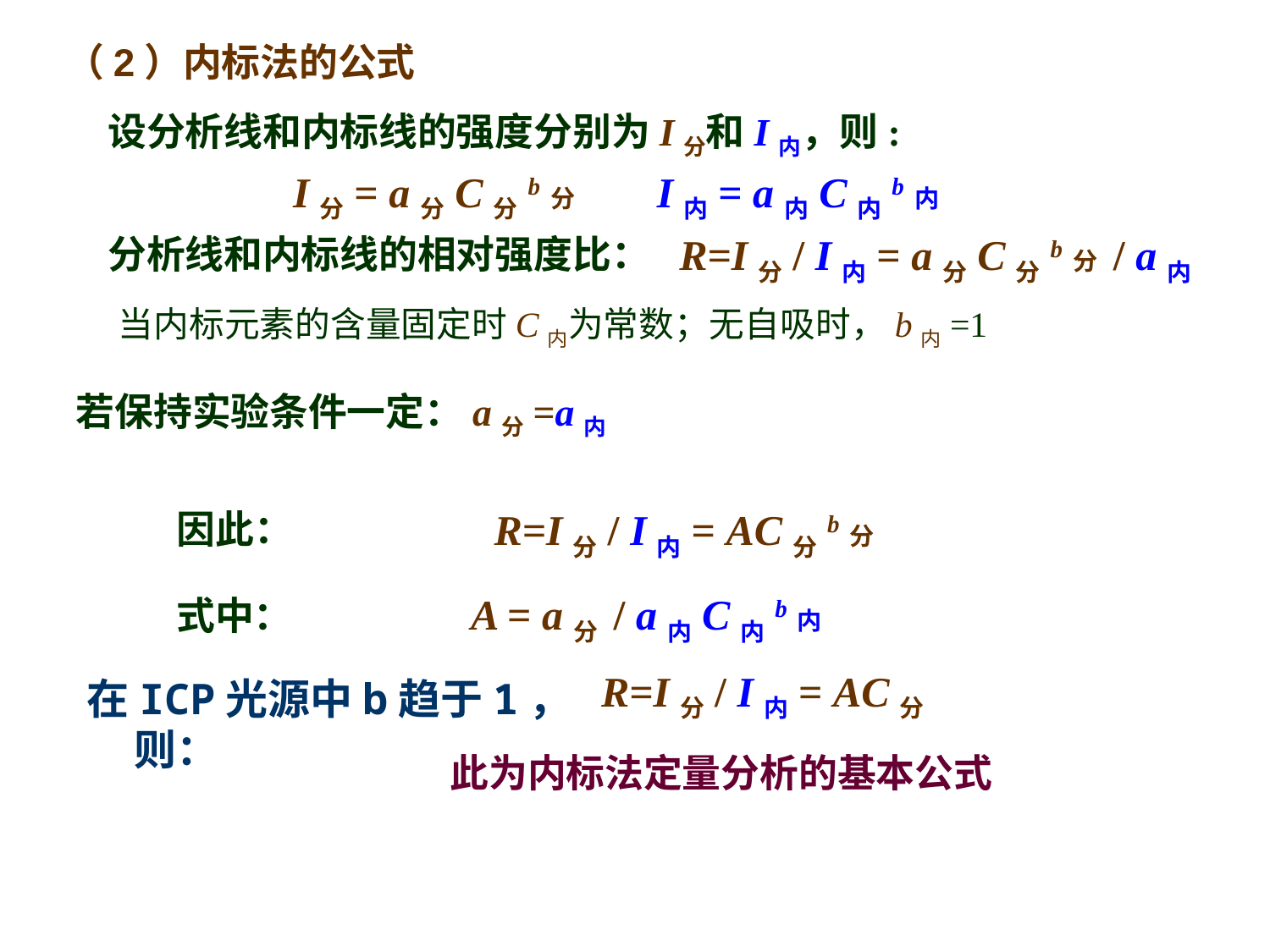

（2）内标法的公式
设分析线和内标线的强度分别为I分和I内，则:
I分= a分C分b分             I内= a内C内b内
R=I分/ I内= a分C分b分 / a内C内b内
分析线和内标线的相对强度比：
当内标元素的含量固定时C内为常数；无自吸时，b内=1
若保持实验条件一定：a分=a内
R=I分/ I内= AC分b分
因此：
式中：                   A = a分 / a内C内b内
R=I分/ I内= AC分
在ICP光源中b趋于1，则：
此为内标法定量分析的基本公式